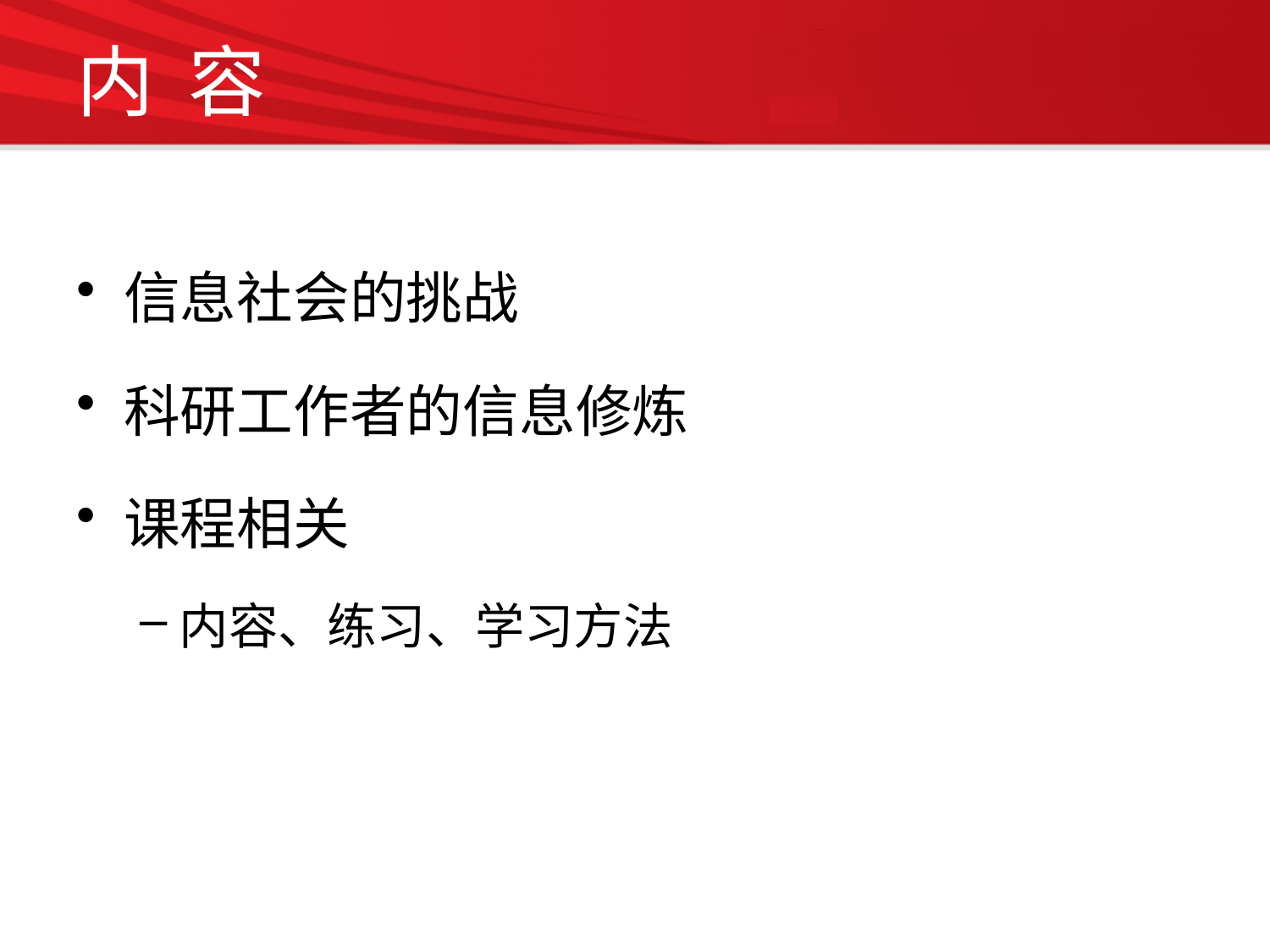

# 内  容
信息社会的挑战
科研工作者的信息修炼
课程相关
内容、练习、学习方法